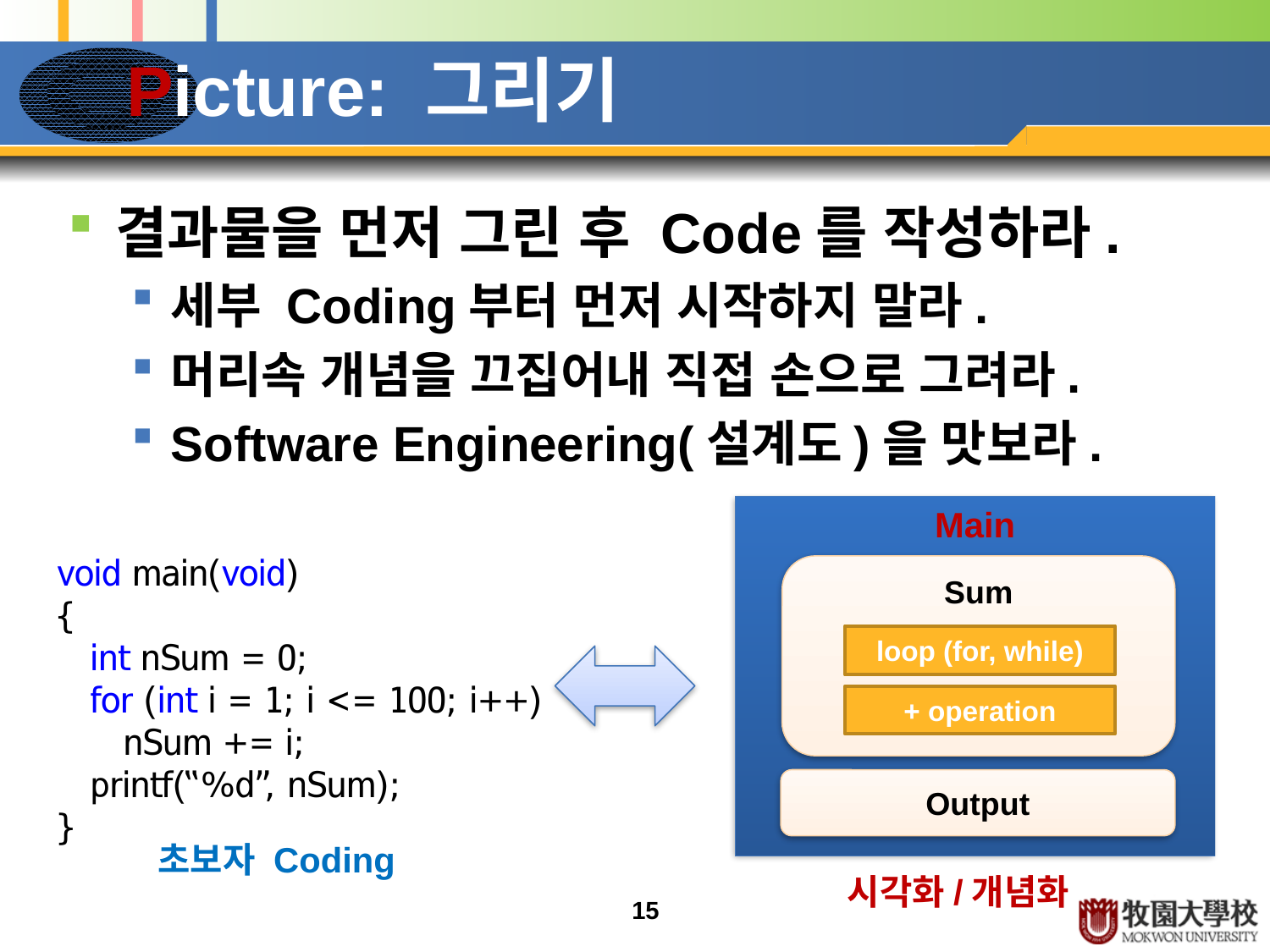

# Picture: 그리기
결과물을 먼저 그린 후 Code를 작성하라.
세부 Coding부터 먼저 시작하지 말라.
머리속 개념을 끄집어내 직접 손으로 그려라.
Software Engineering(설계도)을 맛보라.
Main
Sum
loop (for, while)

void main(void)
{
   int nSum = 0;
   for (int i = 1; i <= 100; i++)
      nSum += i;
   printf(“%d”, nSum);
}
+ operation
Output
초보자 Coding
시각화/개념화
15